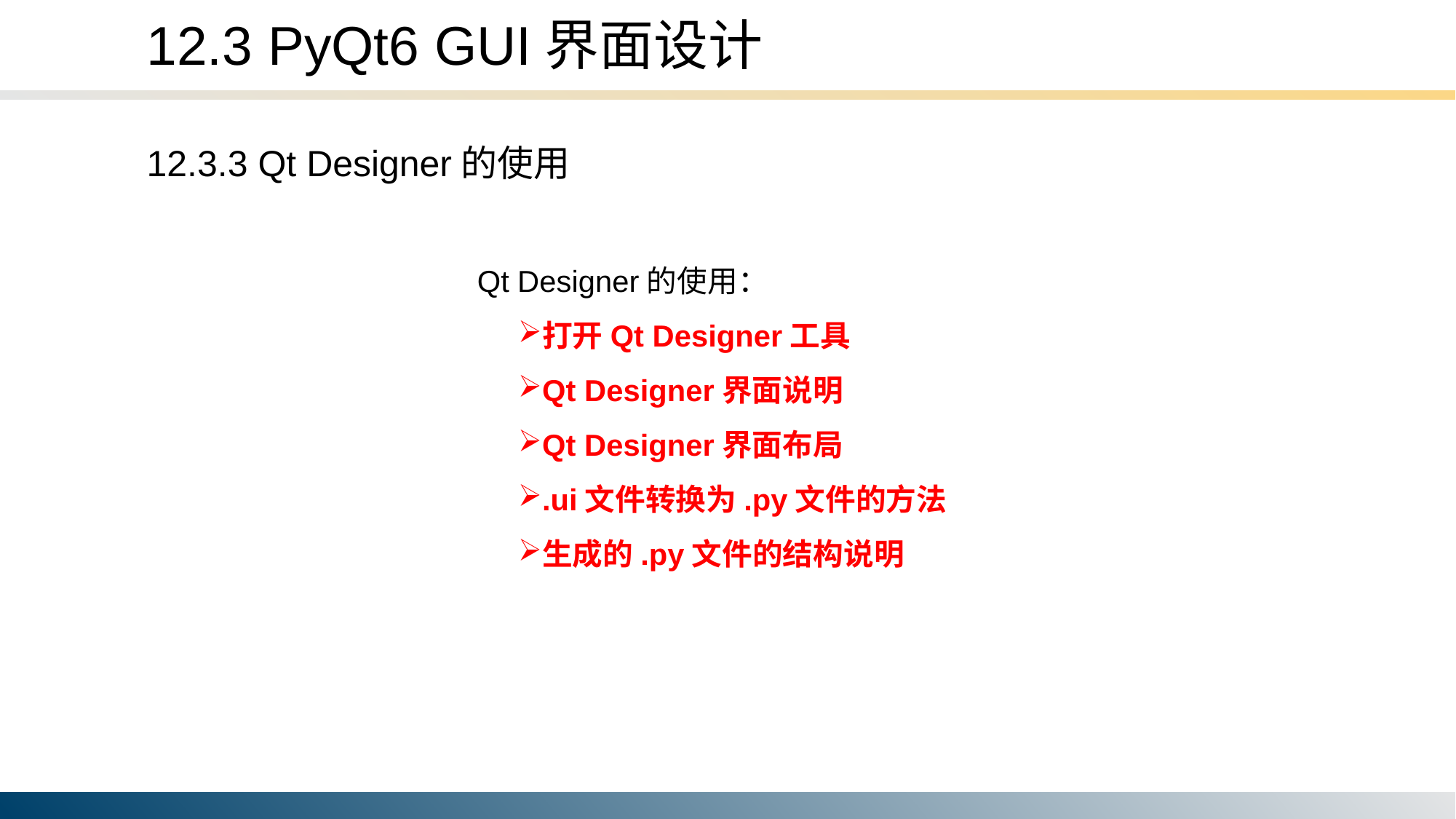

12.3 PyQt6 GUI界面设计
12.3.3 Qt Designer的使用
Qt Designer的使用：
打开Qt Designer工具
Qt Designer界面说明
Qt Designer界面布局
.ui文件转换为.py文件的方法
生成的.py文件的结构说明